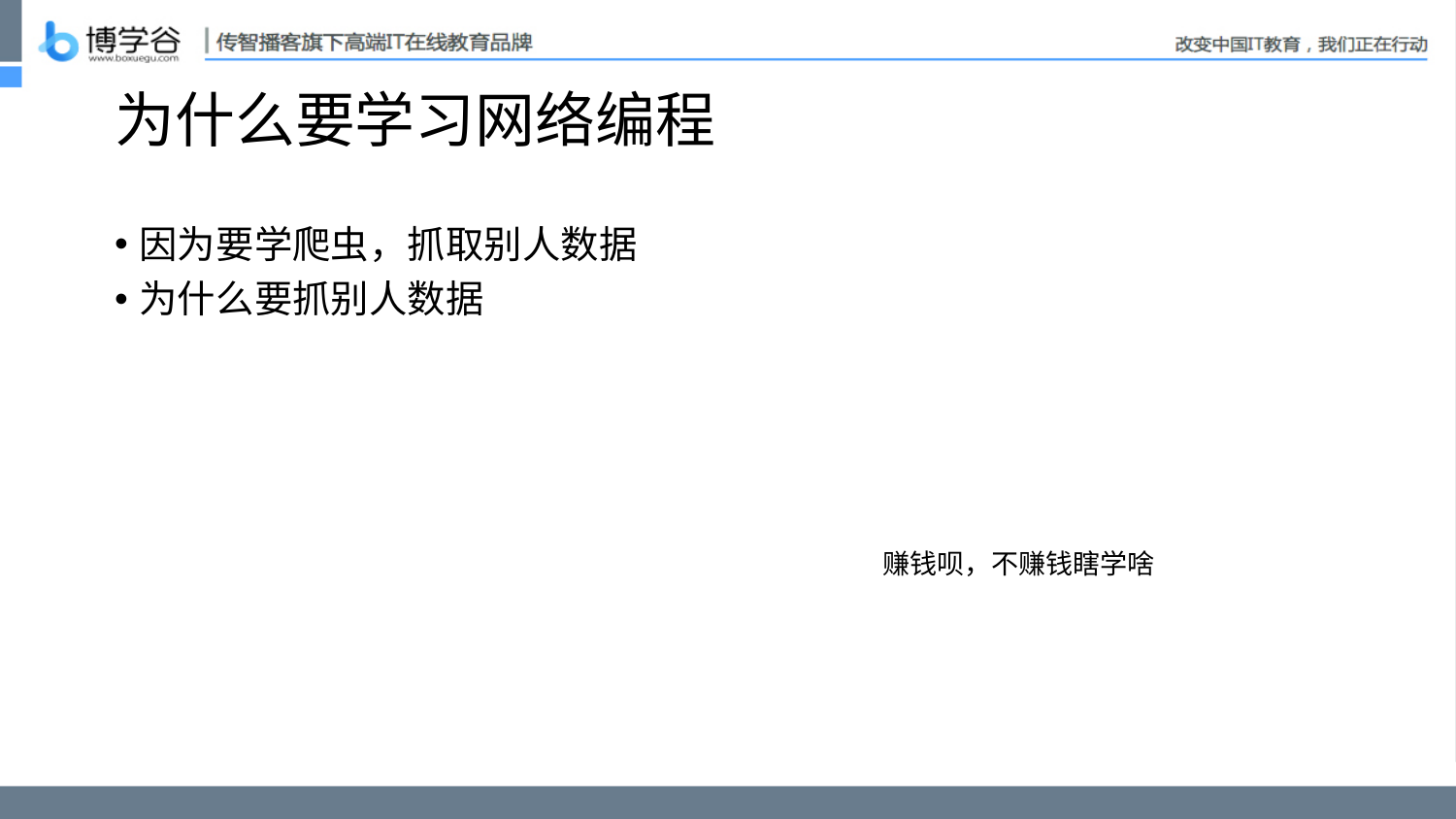

# 为什么要学习网络编程
因为要学爬虫，抓取别人数据
为什么要抓别人数据
赚钱呗，不赚钱瞎学啥